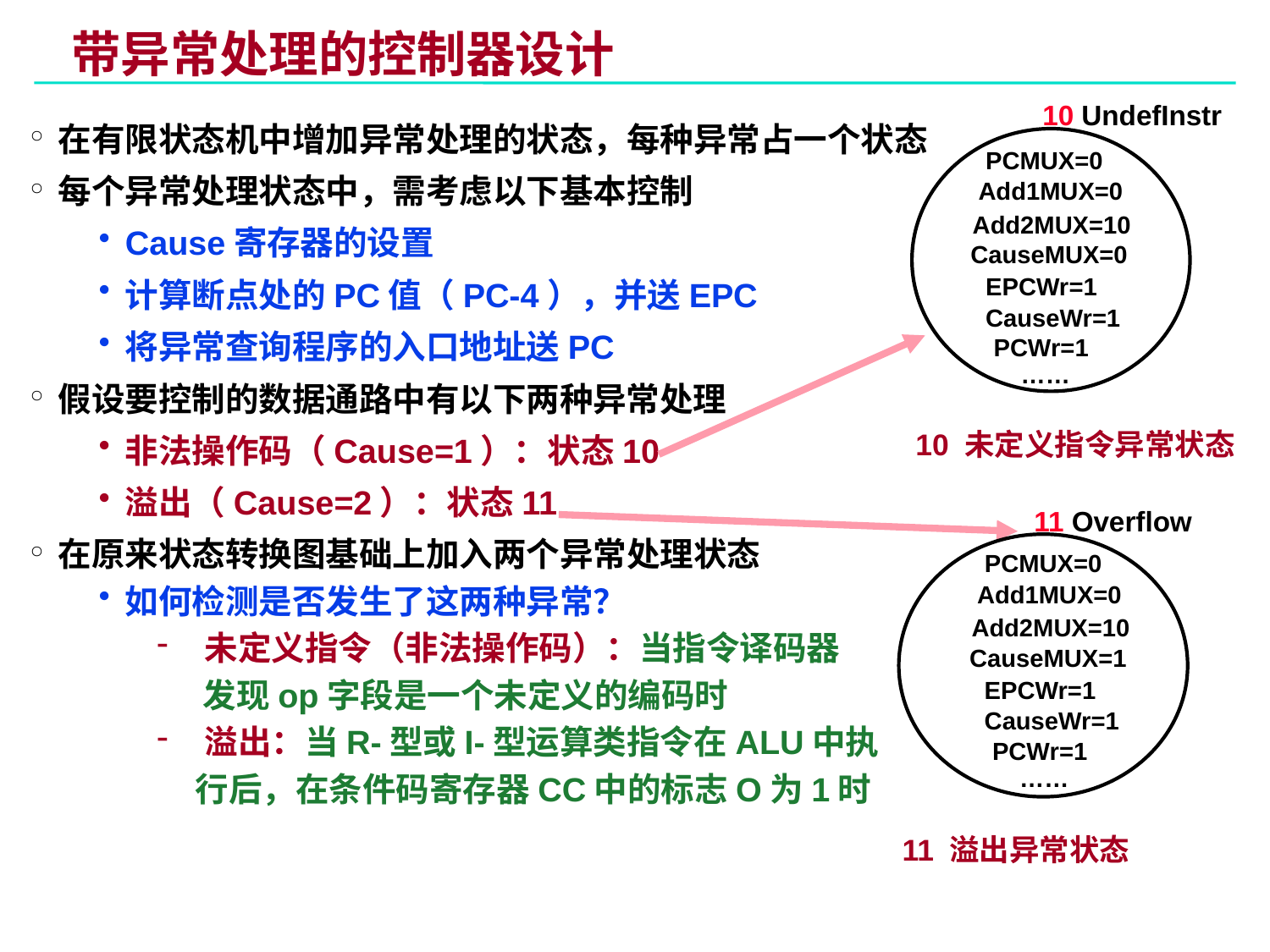

# 带异常处理的控制器设计
10 UndefInstr

PCMUX=0
Add1MUX=0
Add2MUX=10
CauseMUX=0
EPCWr=1
CauseWr=1
 PCWr=1
……
10 未定义指令异常状态
在有限状态机中增加异常处理的状态，每种异常占一个状态
每个异常处理状态中，需考虑以下基本控制
Cause寄存器的设置
计算断点处的PC值（PC-4），并送EPC
将异常查询程序的入口地址送PC
假设要控制的数据通路中有以下两种异常处理
非法操作码（Cause=1）：状态10
溢出（Cause=2）：状态11
在原来状态转换图基础上加入两个异常处理状态
如何检测是否发生了这两种异常？
未定义指令（非法操作码）：当指令译码器
     发现op字段是一个未定义的编码时
溢出：当R-型或I-型运算类指令在ALU中执
    行后，在条件码寄存器CC中的标志O为1时

11 Overflow

11 溢出异常状态
PCMUX=0
Add1MUX=0
Add2MUX=10
CauseMUX=1
EPCWr=1
CauseWr=1
 PCWr=1
……